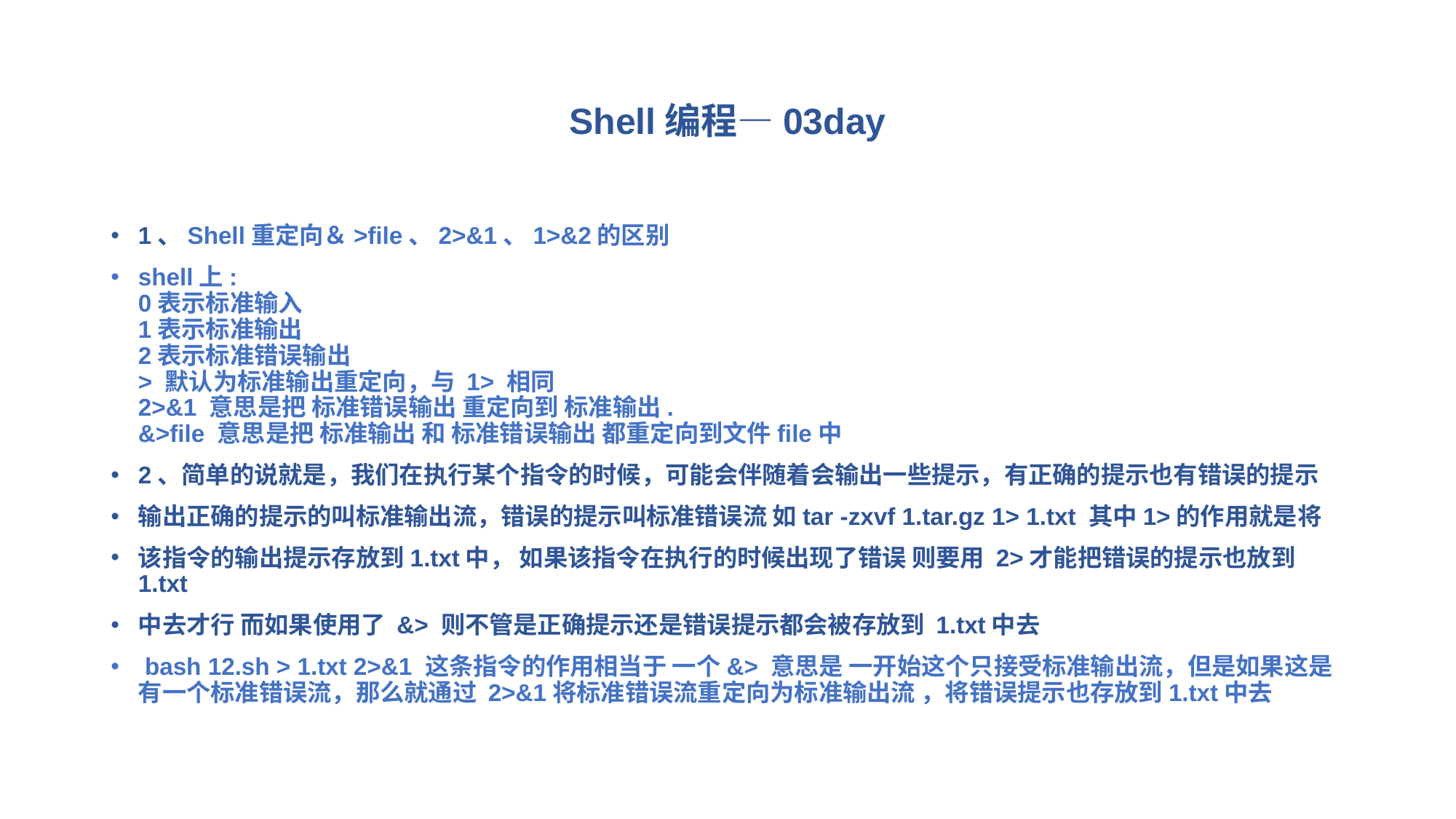

# Shell编程—03day
1、Shell重定向＆>file、2>&1、1>&2的区别
shell上:
0表示标准输入
1表示标准输出
2表示标准错误输出
> 默认为标准输出重定向，与 1> 相同
2>&1 意思是把 标准错误输出 重定向到 标准输出.
&>file 意思是把 标准输出 和 标准错误输出 都重定向到文件file中
2、简单的说就是，我们在执行某个指令的时候，可能会伴随着会输出一些提示，有正确的提示也有错误的提示
输出正确的提示的叫标准输出流，错误的提示叫标准错误流 如tar -zxvf 1.tar.gz 1> 1.txt 其中1>的作用就是将
该指令的输出提示存放到1.txt中， 如果该指令在执行的时候出现了错误 则要用 2>才能把错误的提示也放到1.txt
中去才行 而如果使用了 &> 则不管是正确提示还是错误提示都会被存放到 1.txt中去
 bash 12.sh > 1.txt 2>&1 这条指令的作用相当于 一个&> 意思是 一开始这个只接受标准输出流，但是如果这是有一个标准错误流，那么就通过 2>&1将标准错误流重定向为标准输出流 ，将错误提示也存放到1.txt中去